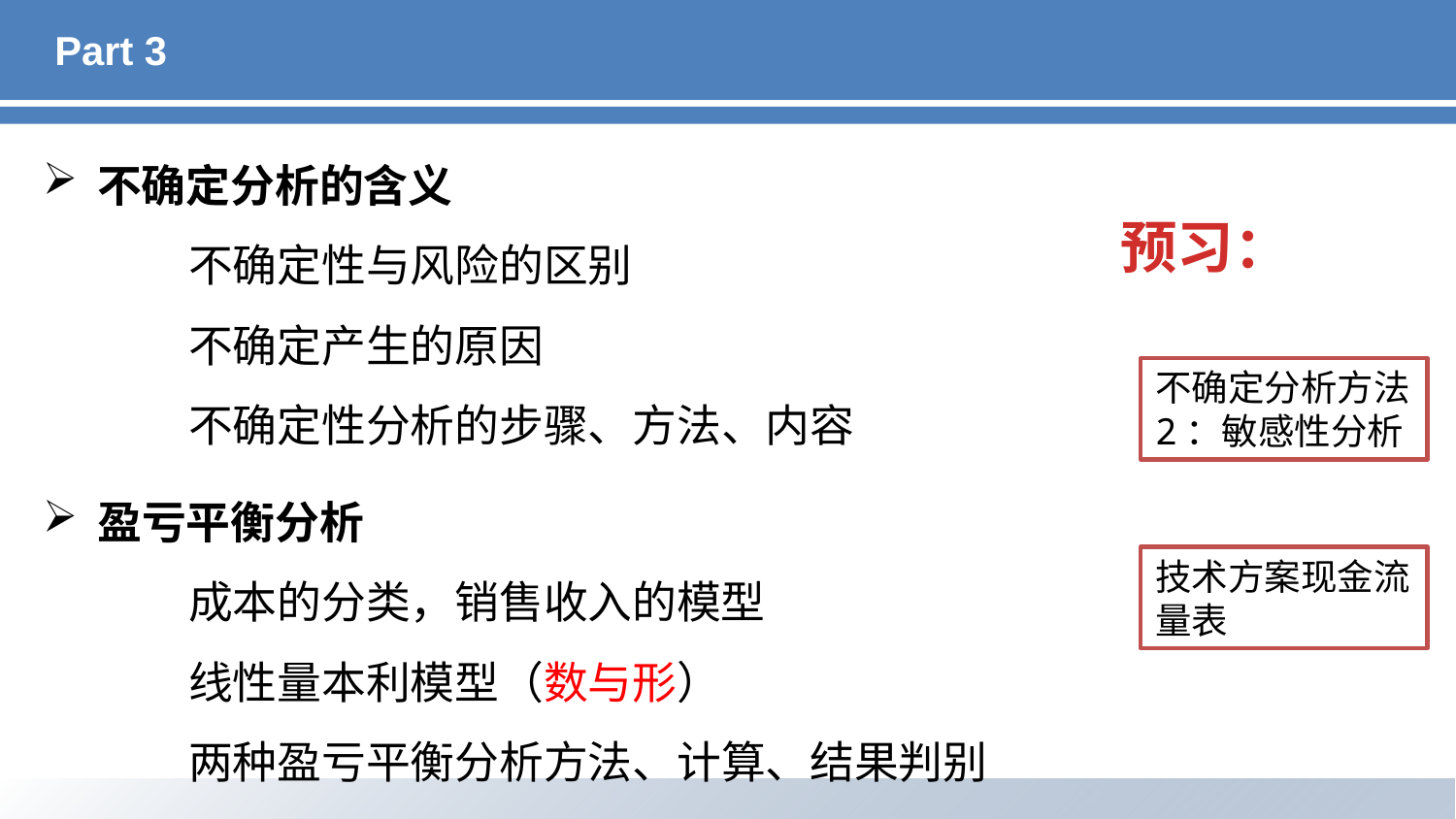

# Part 3

不确定分析的含义
	不确定性与风险的区别
	不确定产生的原因
	不确定性分析的步骤、方法、内容
预习：
不确定分析方法2：敏感性分析

盈亏平衡分析
	成本的分类，销售收入的模型
	线性量本利模型（数与形）
	两种盈亏平衡分析方法、计算、结果判别
技术方案现金流量表